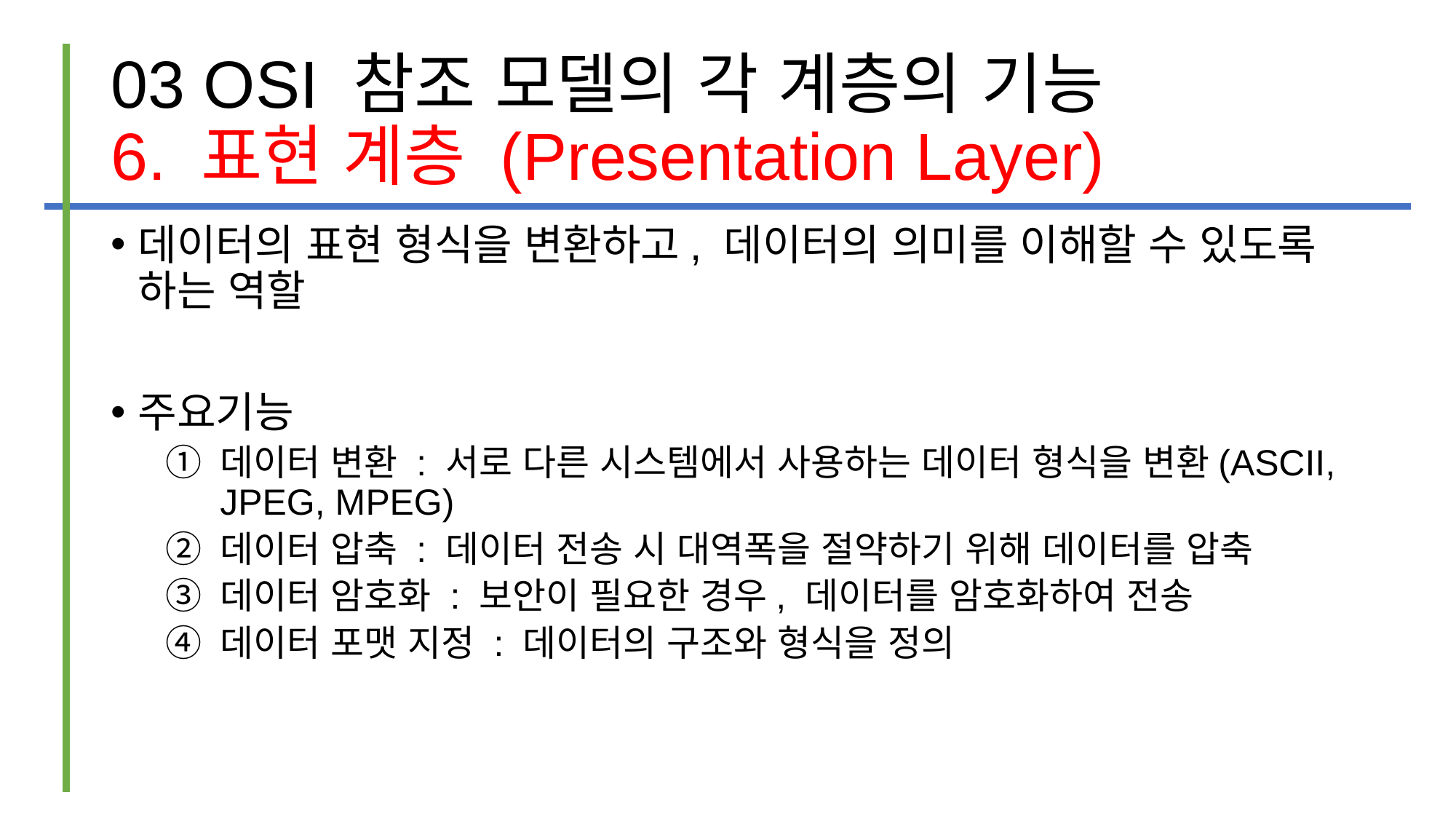

# 03 OSI 참조 모델의 각 계층의 기능 6. 표현 계층 (Presentation Layer)
데이터의 표현 형식을 변환하고, 데이터의 의미를 이해할 수 있도록 하는 역할

주요기능
데이터 변환 : 서로 다른 시스템에서 사용하는 데이터 형식을 변환(ASCII, JPEG, MPEG)
데이터 압축 : 데이터 전송 시 대역폭을 절약하기 위해 데이터를 압축
데이터 암호화 : 보안이 필요한 경우, 데이터를 암호화하여 전송
데이터 포맷 지정 : 데이터의 구조와 형식을 정의